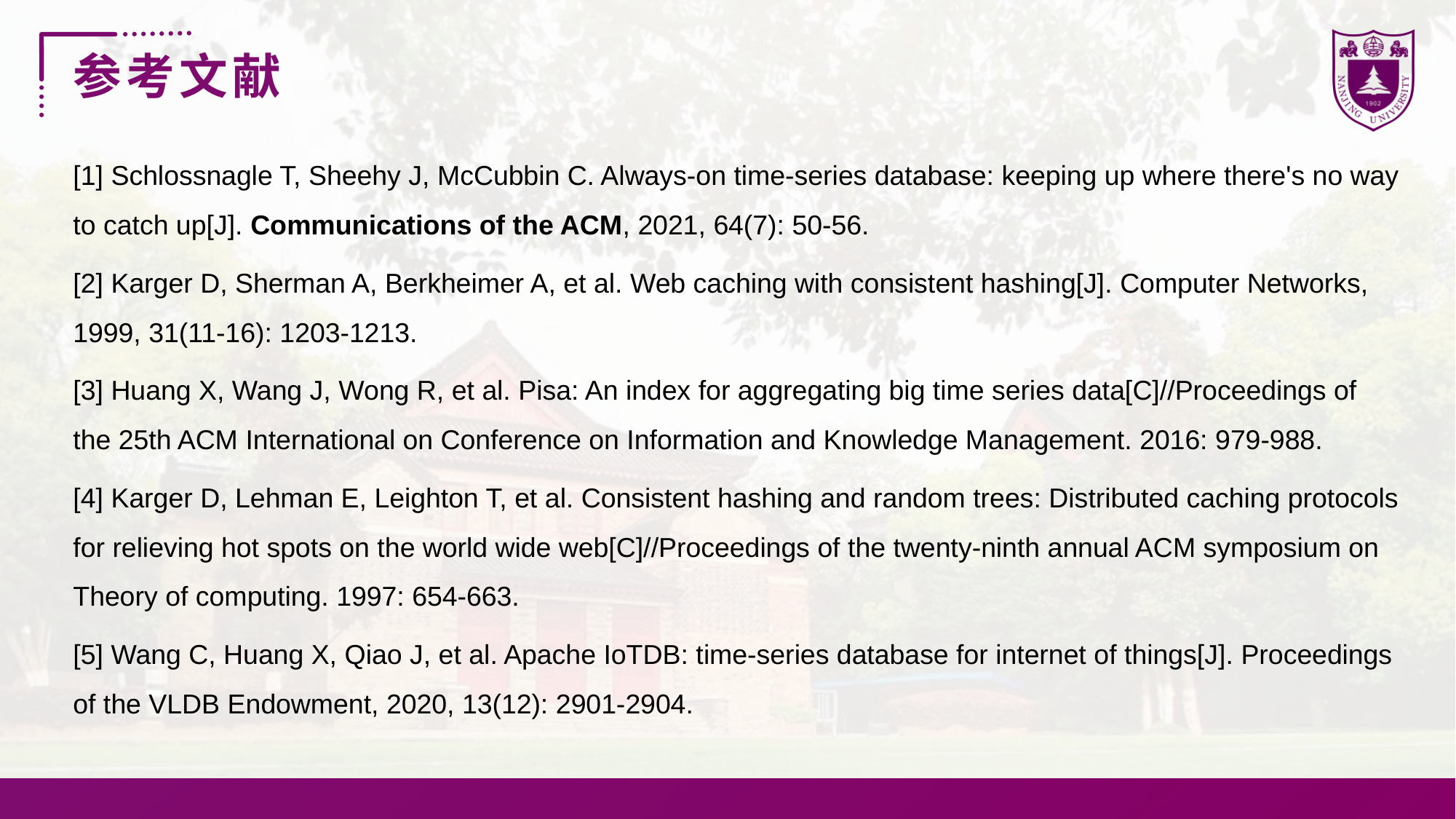

参考文献
[1] Schlossnagle T, Sheehy J, McCubbin C. Always-on time-series database: keeping up where there's no way to catch up[J]. Communications of the ACM, 2021, 64(7): 50-56.
[2] Karger D, Sherman A, Berkheimer A, et al. Web caching with consistent hashing[J]. Computer Networks, 1999, 31(11-16): 1203-1213.
[3] Huang X, Wang J, Wong R, et al. Pisa: An index for aggregating big time series data[C]//Proceedings of the 25th ACM International on Conference on Information and Knowledge Management. 2016: 979-988.
[4] Karger D, Lehman E, Leighton T, et al. Consistent hashing and random trees: Distributed caching protocols for relieving hot spots on the world wide web[C]//Proceedings of the twenty-ninth annual ACM symposium on Theory of computing. 1997: 654-663.
[5] Wang C, Huang X, Qiao J, et al. Apache IoTDB: time-series database for internet of things[J]. Proceedings of the VLDB Endowment, 2020, 13(12): 2901-2904.